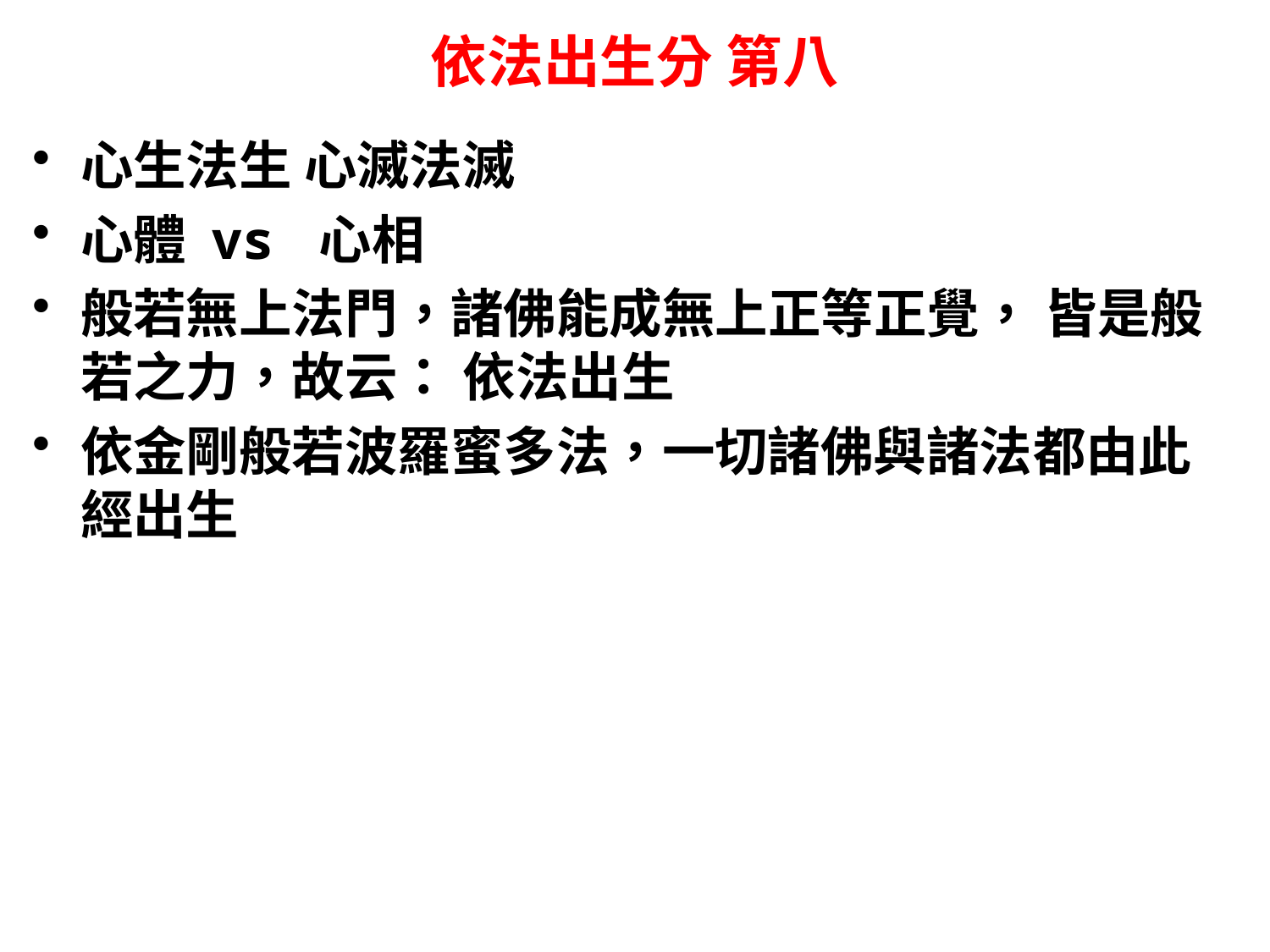

# 依法出生分 第八
心生法生 心滅法滅
心體 vs 心相
般若無上法門，諸佛能成無上正等正覺， 皆是般若之力，故云： 依法出生
依金剛般若波羅蜜多法，一切諸佛與諸法都由此經出生